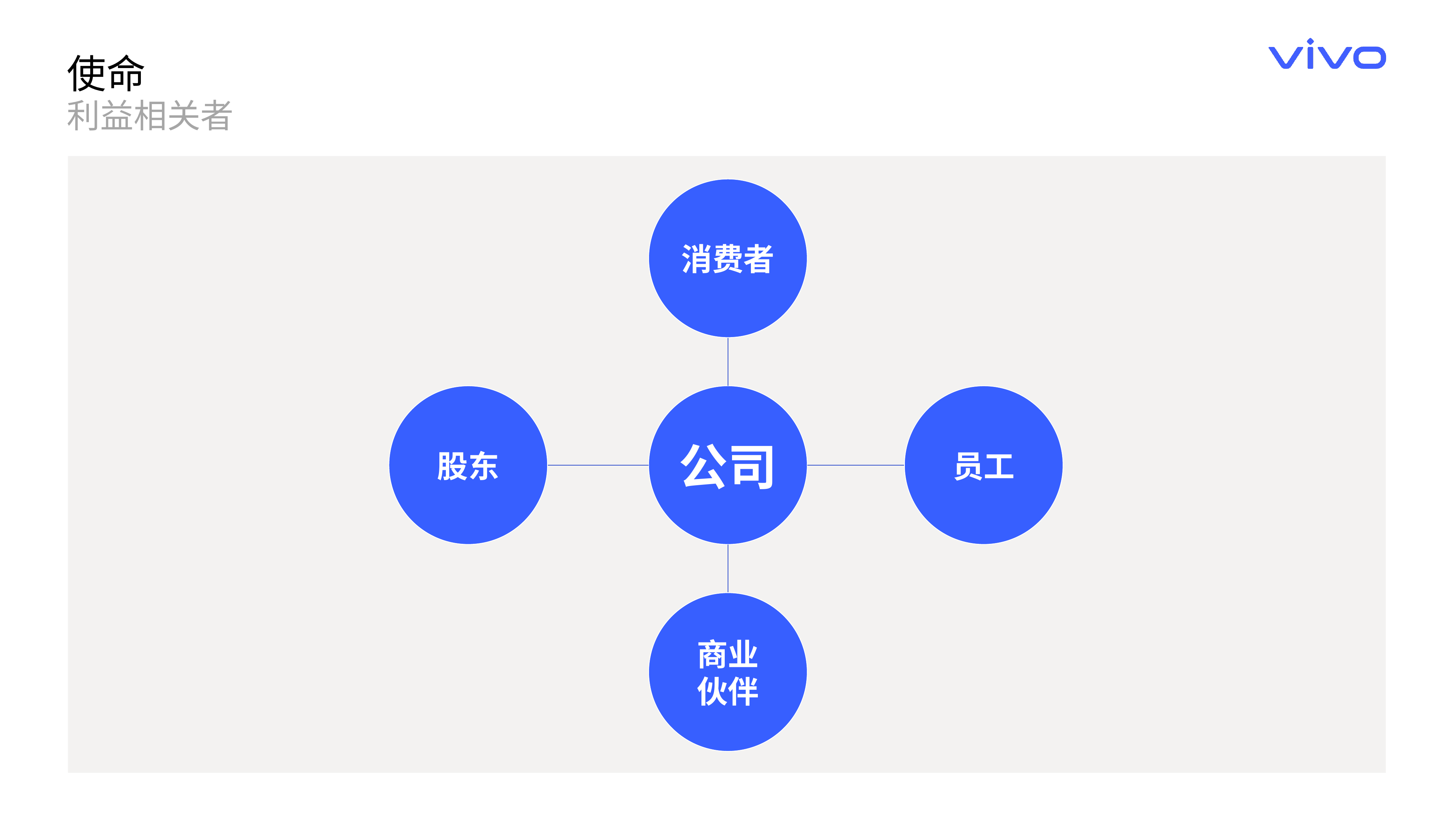

使命
利益相关者
公司

消费者

员工

商业
伙伴

股东